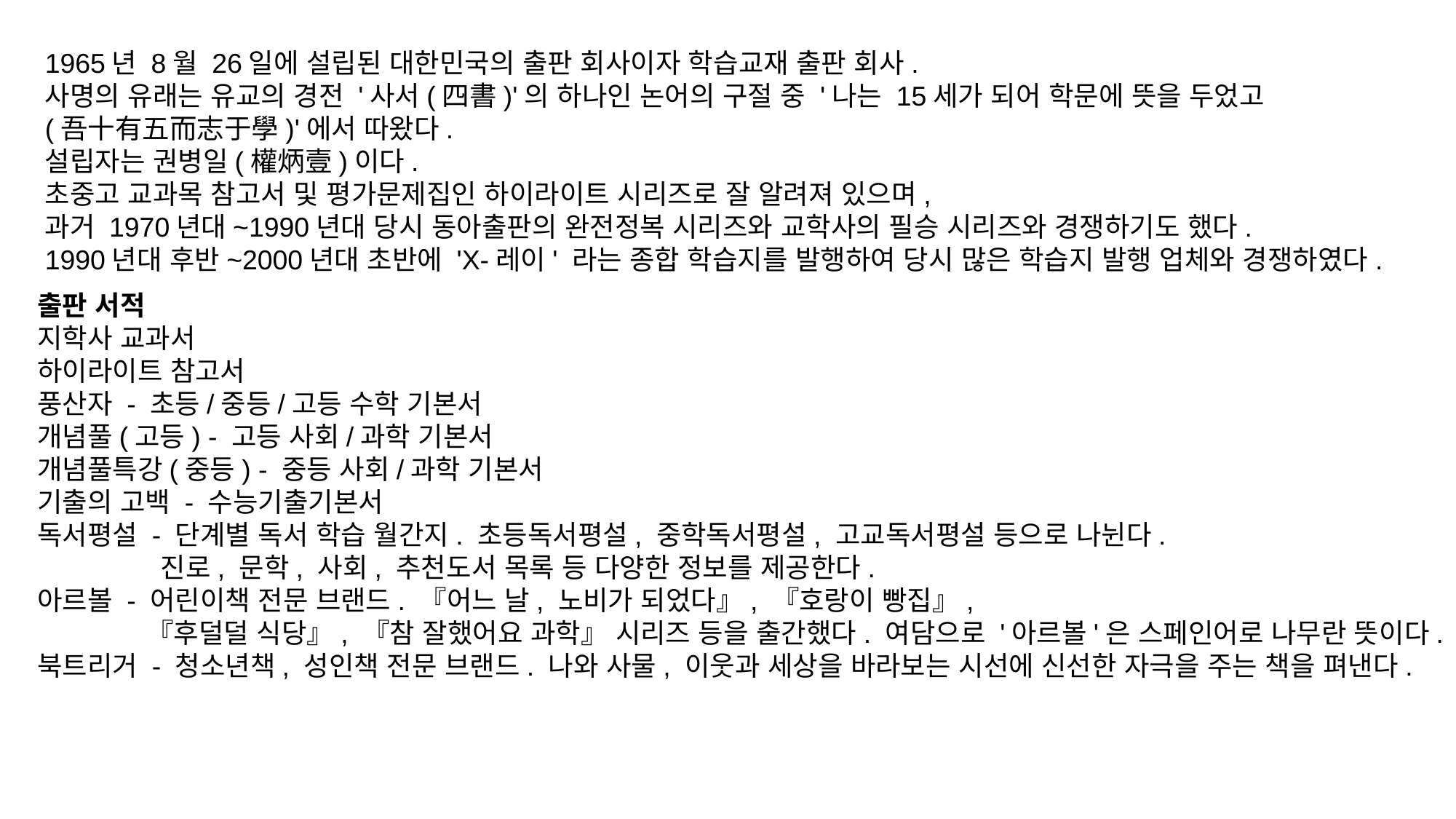

1965년 8월 26일에 설립된 대한민국의 출판 회사이자 학습교재 출판 회사.
사명의 유래는 유교의 경전 '사서(四書)'의 하나인 논어의 구절 중 '나는 15세가 되어 학문에 뜻을 두었고
(吾十有五而志于學)'에서 따왔다.
설립자는 권병일(權炳壹)이다.
초중고 교과목 참고서 및 평가문제집인 하이라이트 시리즈로 잘 알려져 있으며,
과거 1970년대~1990년대 당시 동아출판의 완전정복 시리즈와 교학사의 필승 시리즈와 경쟁하기도 했다.
1990년대 후반~2000년대 초반에 'X-레이' 라는 종합 학습지를 발행하여 당시 많은 학습지 발행 업체와 경쟁하였다.
출판 서적
지학사 교과서
하이라이트 참고서
풍산자 - 초등/중등/고등 수학 기본서
개념풀(고등) - 고등 사회/과학 기본서
개념풀특강(중등) - 중등 사회/과학 기본서
기출의 고백 - 수능기출기본서
독서평설 - 단계별 독서 학습 월간지. 초등독서평설, 중학독서평설, 고교독서평설 등으로 나뉜다.
	 진로, 문학, 사회, 추천도서 목록 등 다양한 정보를 제공한다.
아르볼 - 어린이책 전문 브랜드. 『어느 날, 노비가 되었다』, 『호랑이 빵집』,
	『후덜덜 식당』, 『참 잘했어요 과학』 시리즈 등을 출간했다. 여담으로 '아르볼'은 스페인어로 나무란 뜻이다.
북트리거 - 청소년책, 성인책 전문 브랜드. 나와 사물, 이웃과 세상을 바라보는 시선에 신선한 자극을 주는 책을 펴낸다.